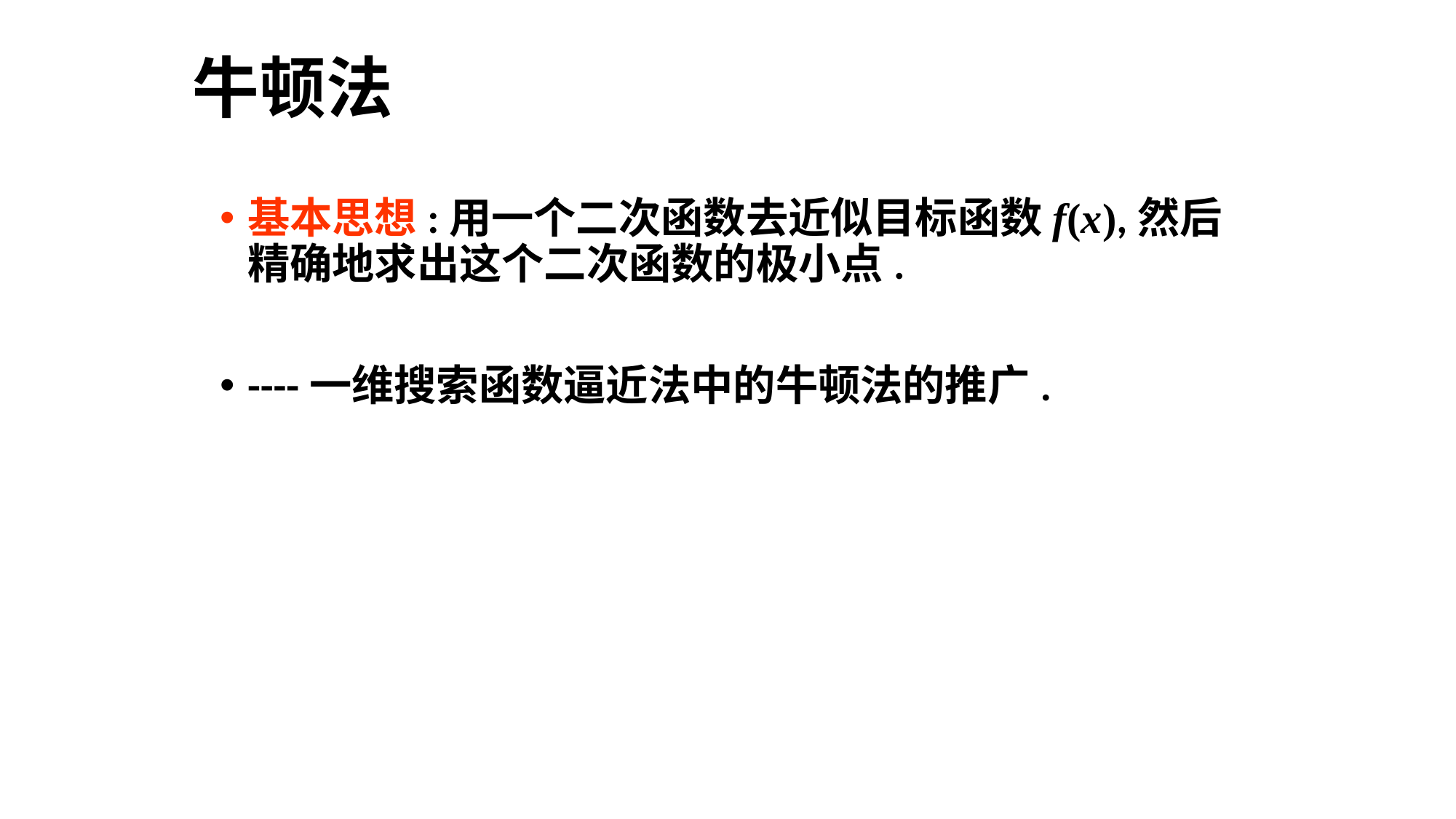

牛顿法
基本思想:用一个二次函数去近似目标函数f(x),然后精确地求出这个二次函数的极小点.

----一维搜索函数逼近法中的牛顿法的推广.